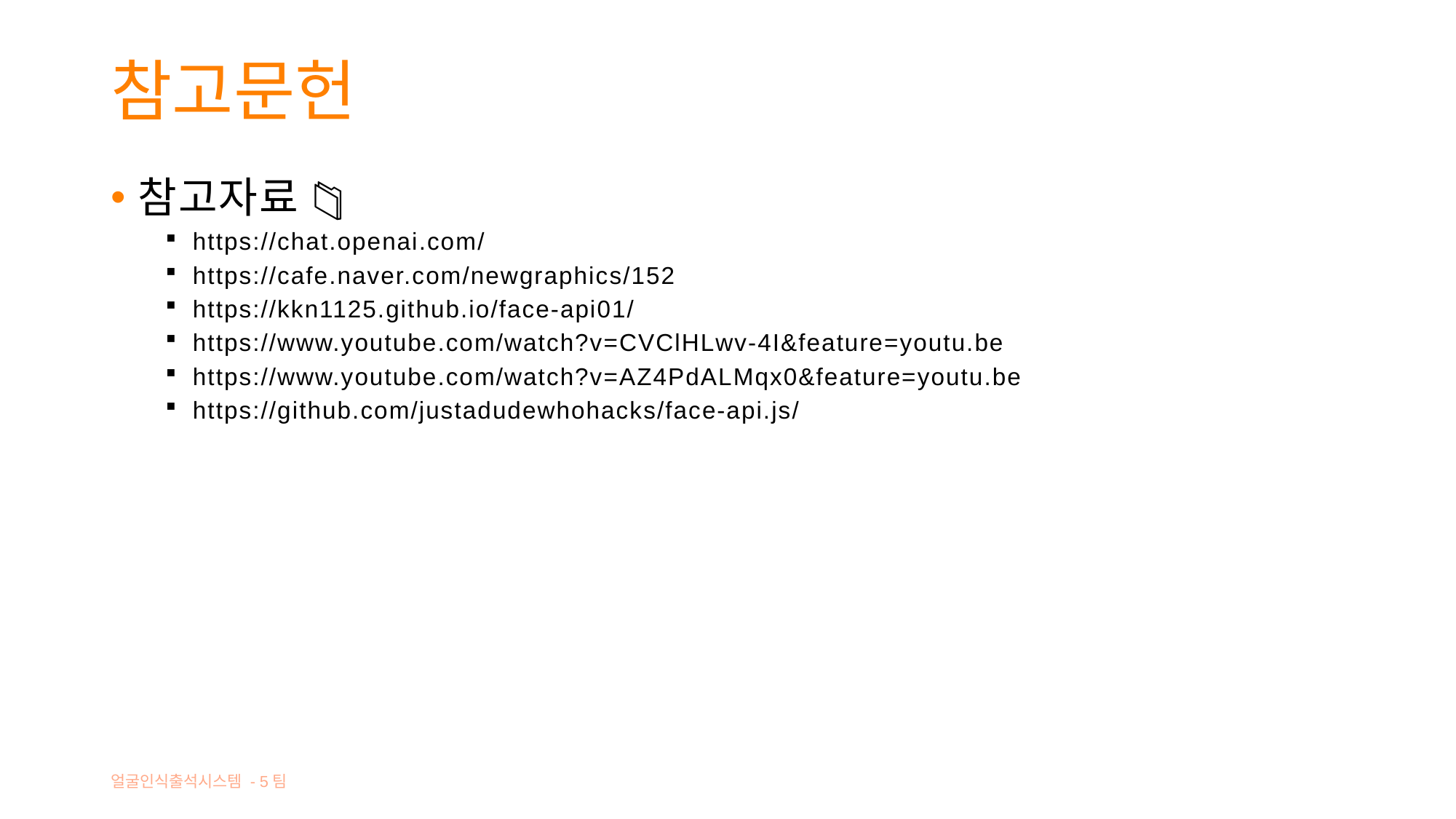

# 참고문헌
참고자료 📁
https://chat.openai.com/
https://cafe.naver.com/newgraphics/152
https://kkn1125.github.io/face-api01/
https://www.youtube.com/watch?v=CVClHLwv-4I&feature=youtu.be
https://www.youtube.com/watch?v=AZ4PdALMqx0&feature=youtu.be
https://github.com/justadudewhohacks/face-api.js/

얼굴인식출석시스템 - 5팀
20